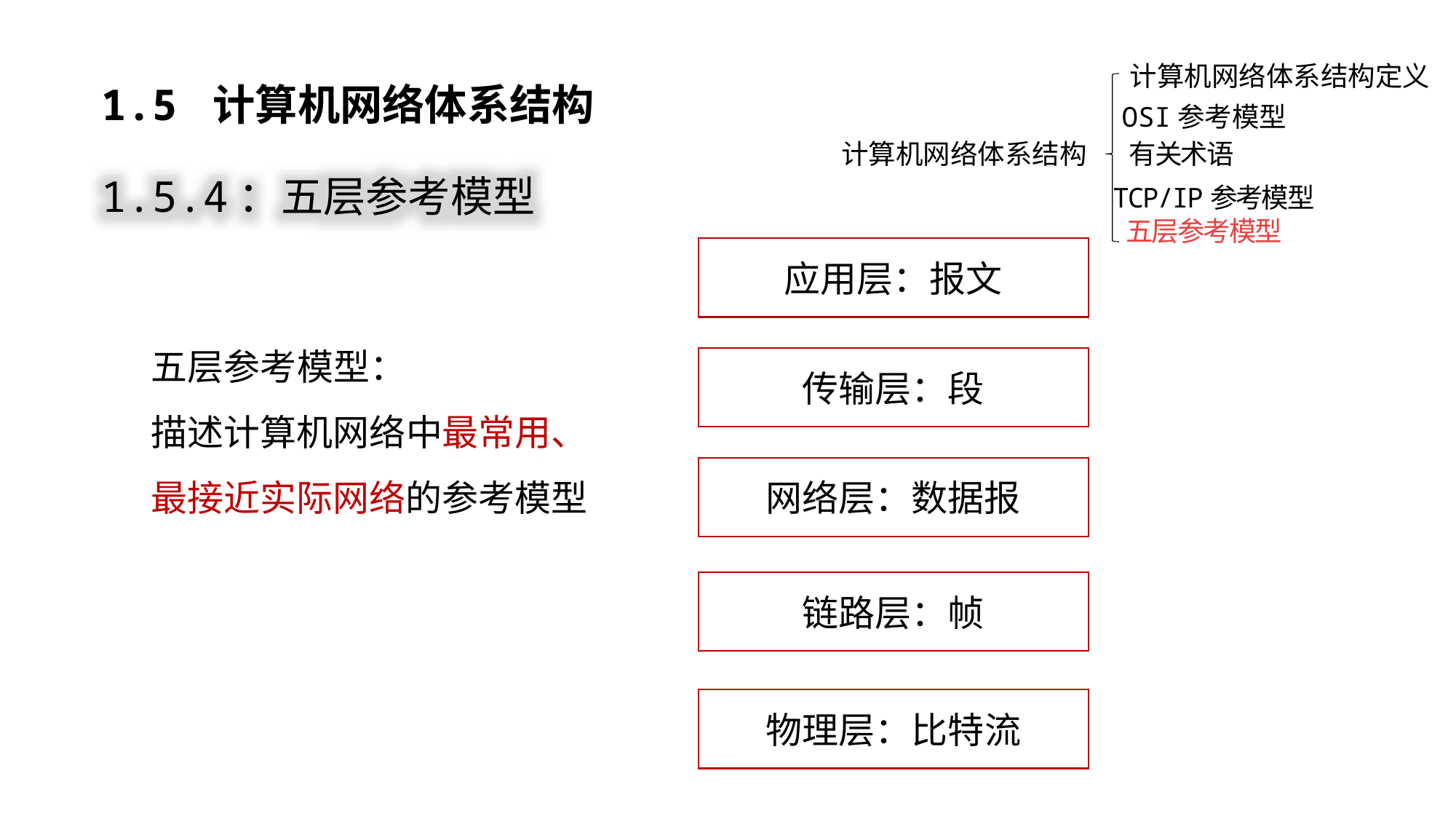

计算机网络体系结构定义
1.5 计算机网络体系结构

OSI参考模型
计算机网络体系结构
有关术语
TCP/IP参考模型
五层参考模型
1.5.4：五层参考模型
应用层：报文
五层参考模型：
描述计算机网络中最常用、最接近实际网络的参考模型
传输层：段
网络层：数据报
链路层：帧
物理层：比特流